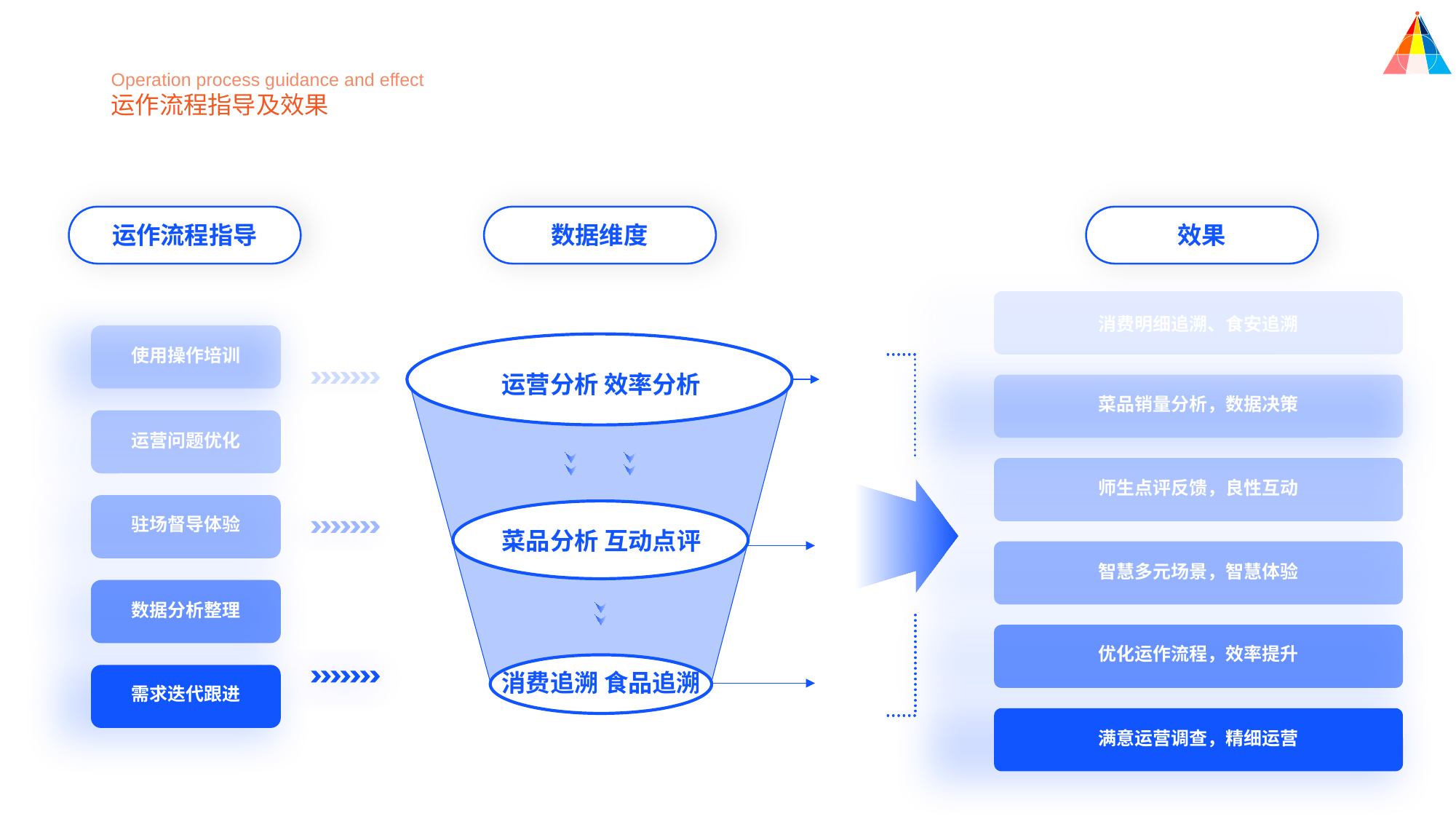

Operation process guidance and effect
运作流程指导及效果

运作流程指导
数据维度
效果

消费明细追溯、食安追溯

使用操作培训

运营分析 效率分析

菜品销量分析，数据决策

运营问题优化

师生点评反馈，良性互动

驻场督导体验
菜品分析 互动点评

智慧多元场景，智慧体验

数据分析整理

优化运作流程，效率提升

消费追溯 食品追溯

需求迭代跟进

满意运营调查，精细运营